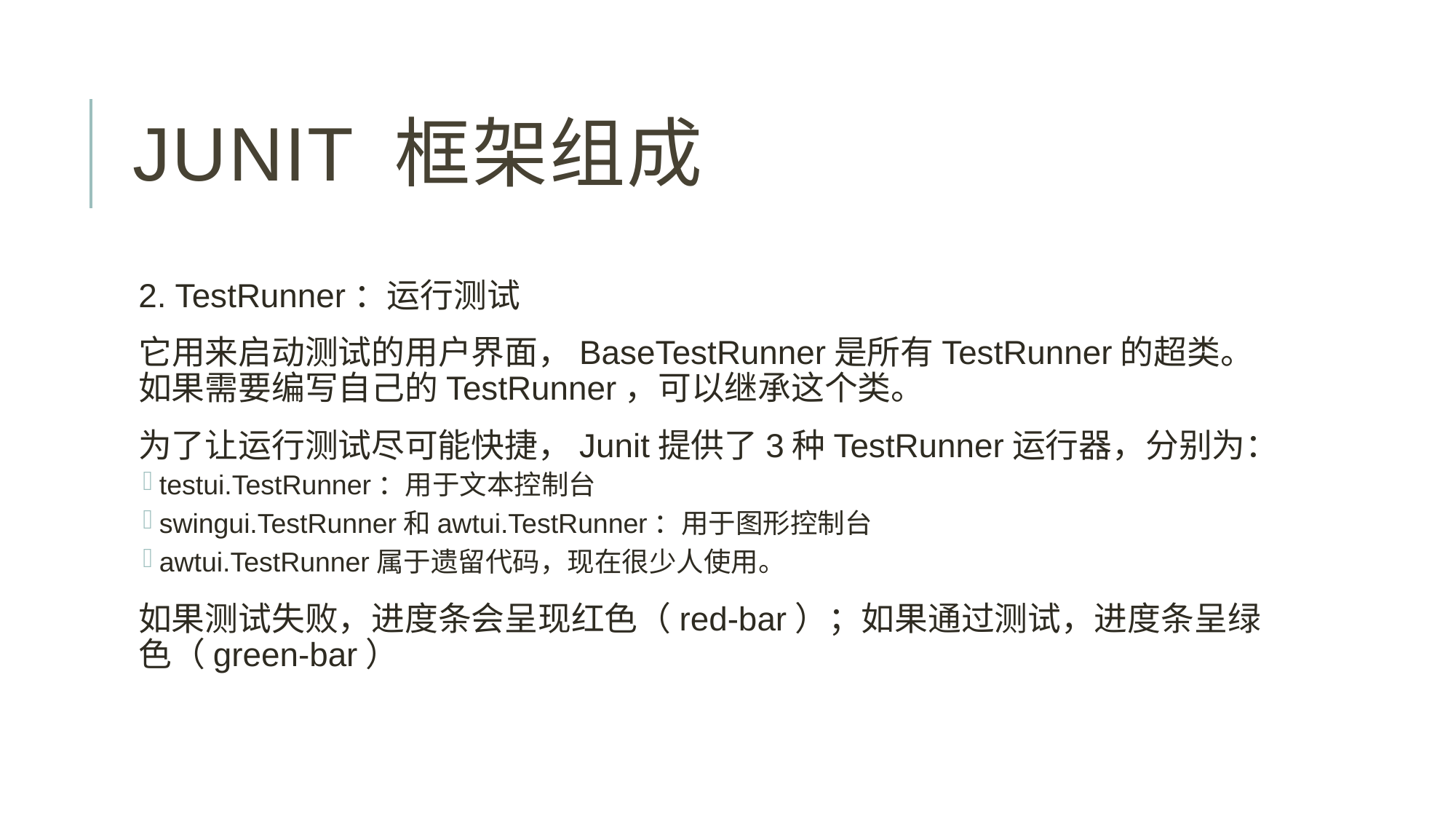

# Junit 框架组成
2. TestRunner：运行测试
它用来启动测试的用户界面，BaseTestRunner是所有TestRunner的超类。如果需要编写自己的TestRunner，可以继承这个类。
为了让运行测试尽可能快捷，Junit提供了3种TestRunner运行器，分别为：
testui.TestRunner：用于文本控制台
swingui.TestRunner和awtui.TestRunner：用于图形控制台
awtui.TestRunner属于遗留代码，现在很少人使用。
如果测试失败，进度条会呈现红色（red-bar）；如果通过测试，进度条呈绿色（green-bar）